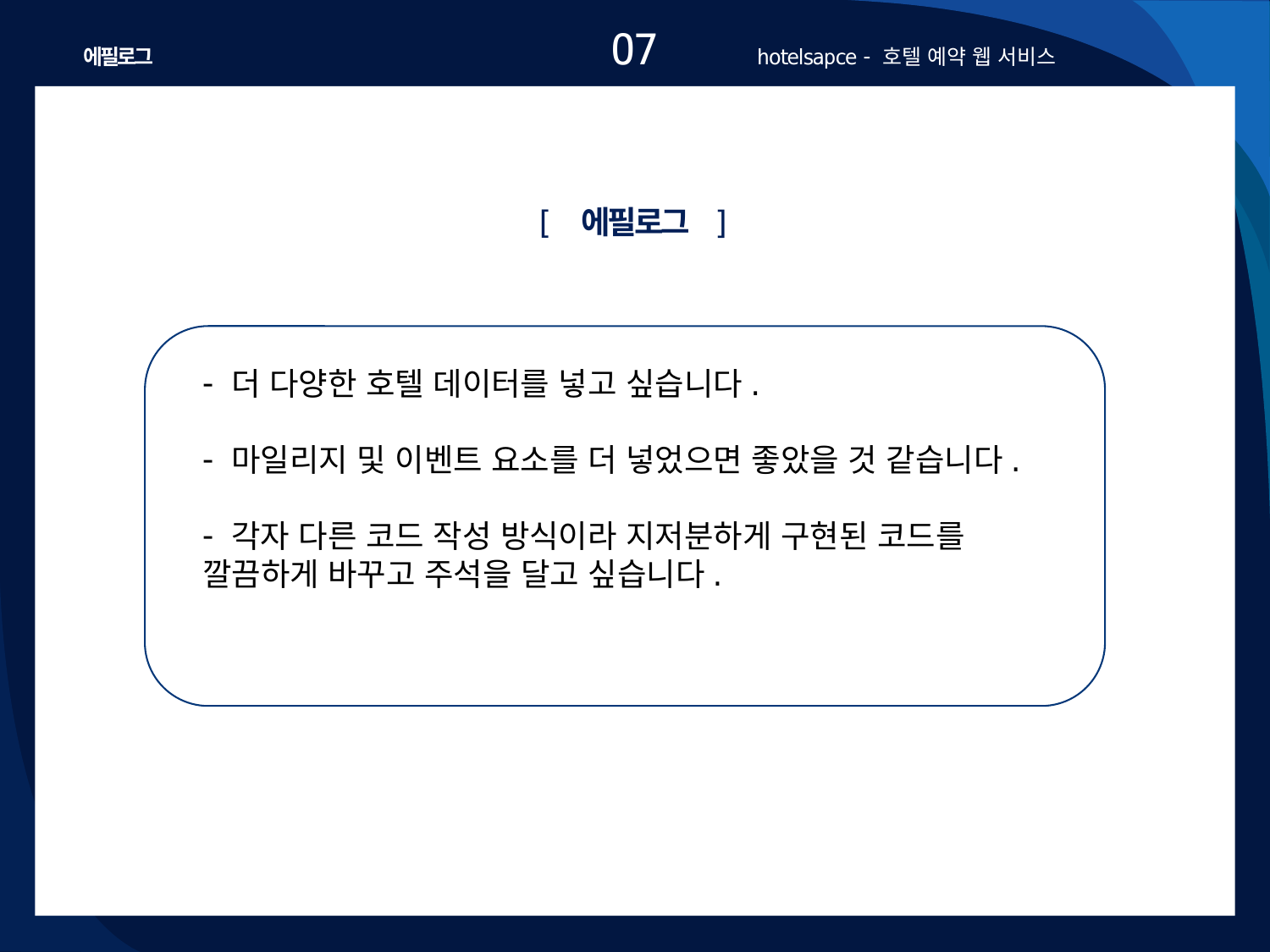

07
에필로그
hotelsapce - 호텔 예약 웹 서비스

[   에필로그   ]

- 더 다양한 호텔 데이터를 넣고 싶습니다.

- 마일리지 및 이벤트 요소를 더 넣었으면 좋았을 것 같습니다.

- 각자 다른 코드 작성 방식이라 지저분하게 구현된 코드를 깔끔하게 바꾸고 주석을 달고 싶습니다.